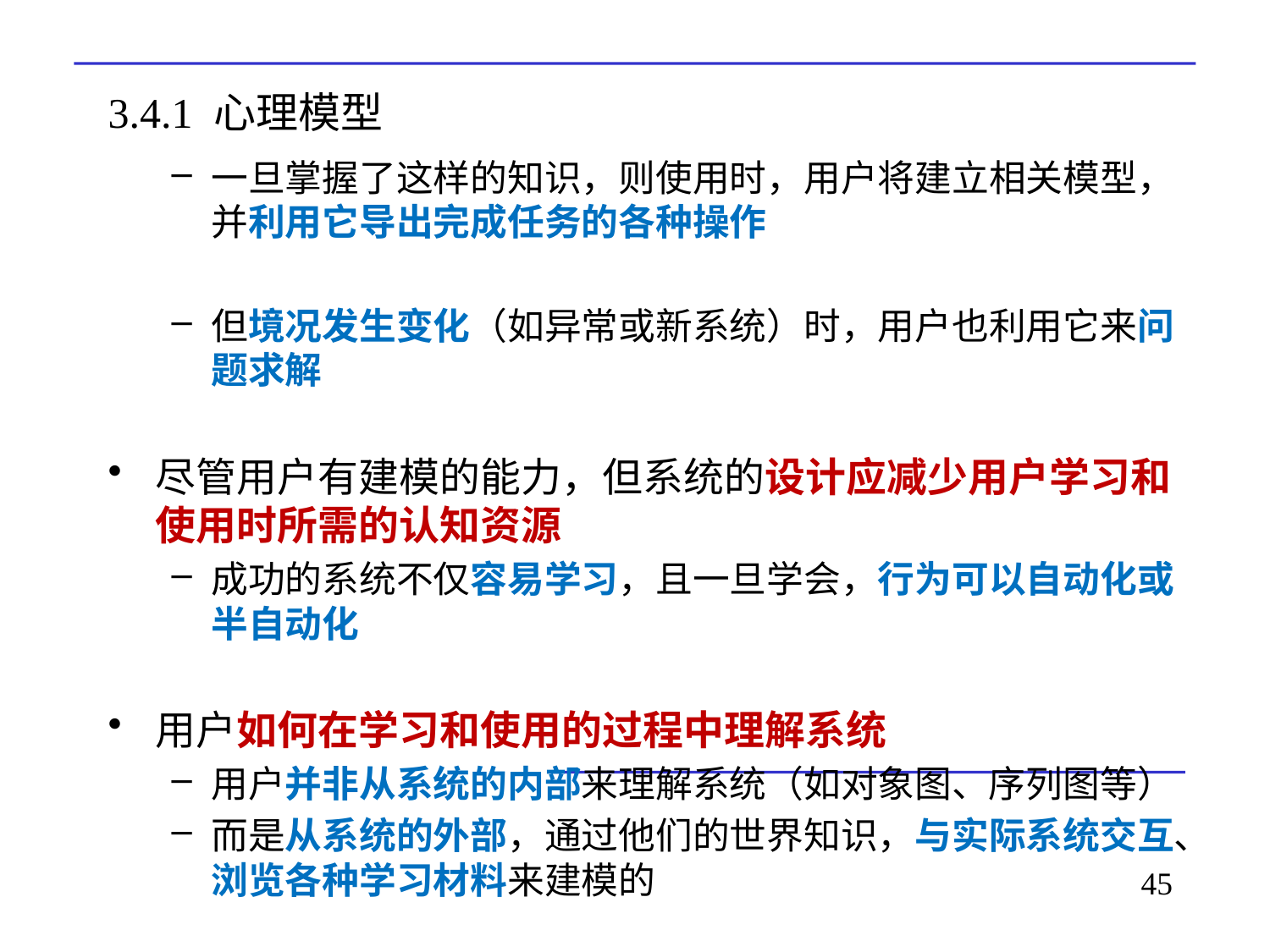

# 3.4.1 心理模型
一旦掌握了这样的知识，则使用时，用户将建立相关模型，并利用它导出完成任务的各种操作

但境况发生变化（如异常或新系统）时，用户也利用它来问题求解

尽管用户有建模的能力，但系统的设计应减少用户学习和使用时所需的认知资源
成功的系统不仅容易学习，且一旦学会，行为可以自动化或半自动化

用户如何在学习和使用的过程中理解系统
用户并非从系统的内部来理解系统（如对象图、序列图等）
而是从系统的外部，通过他们的世界知识，与实际系统交互、浏览各种学习材料来建模的
45